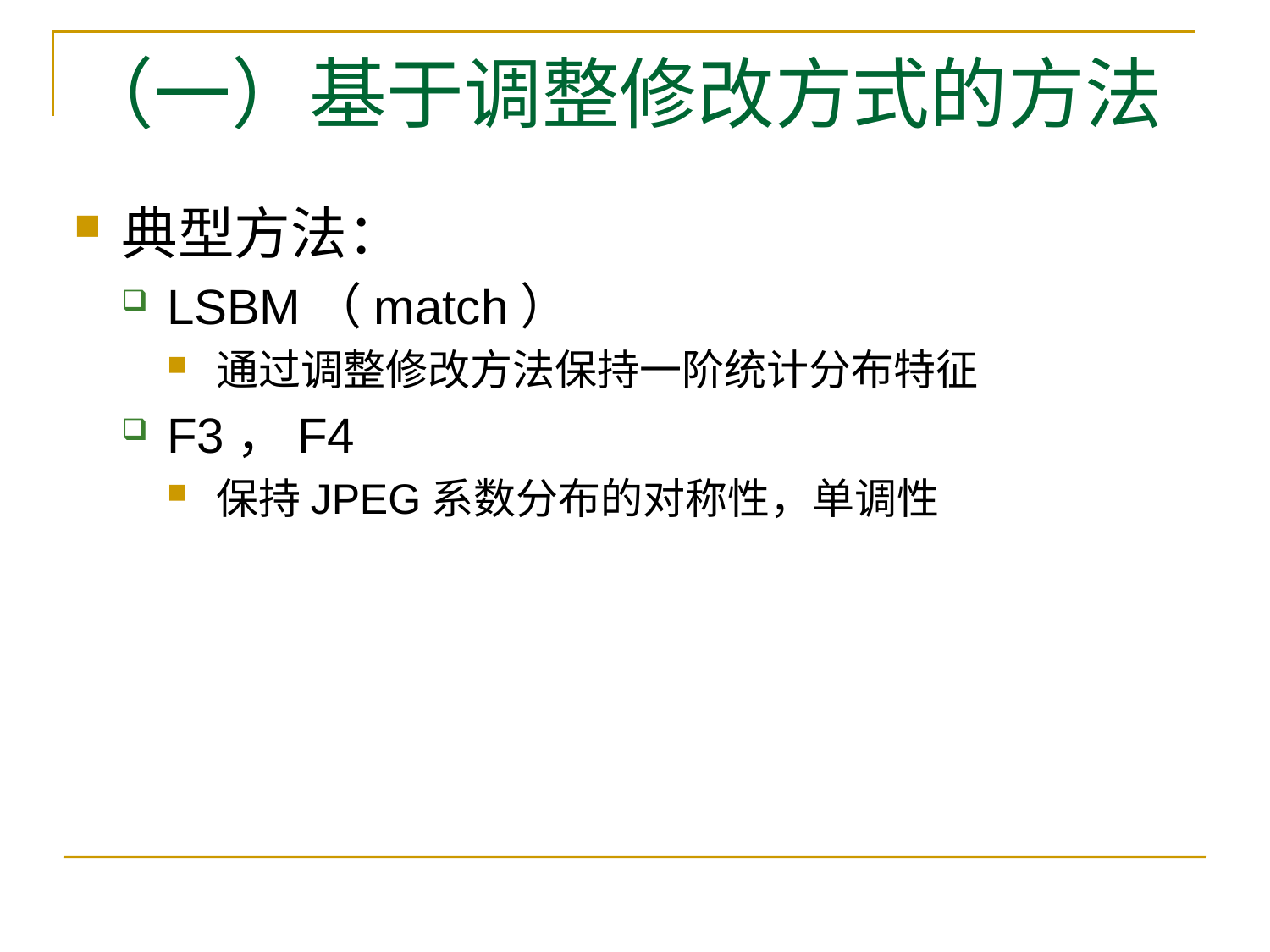

# （一）基于调整修改方式的方法
典型方法：
LSBM（match）
通过调整修改方法保持一阶统计分布特征
F3，F4
保持JPEG系数分布的对称性，单调性